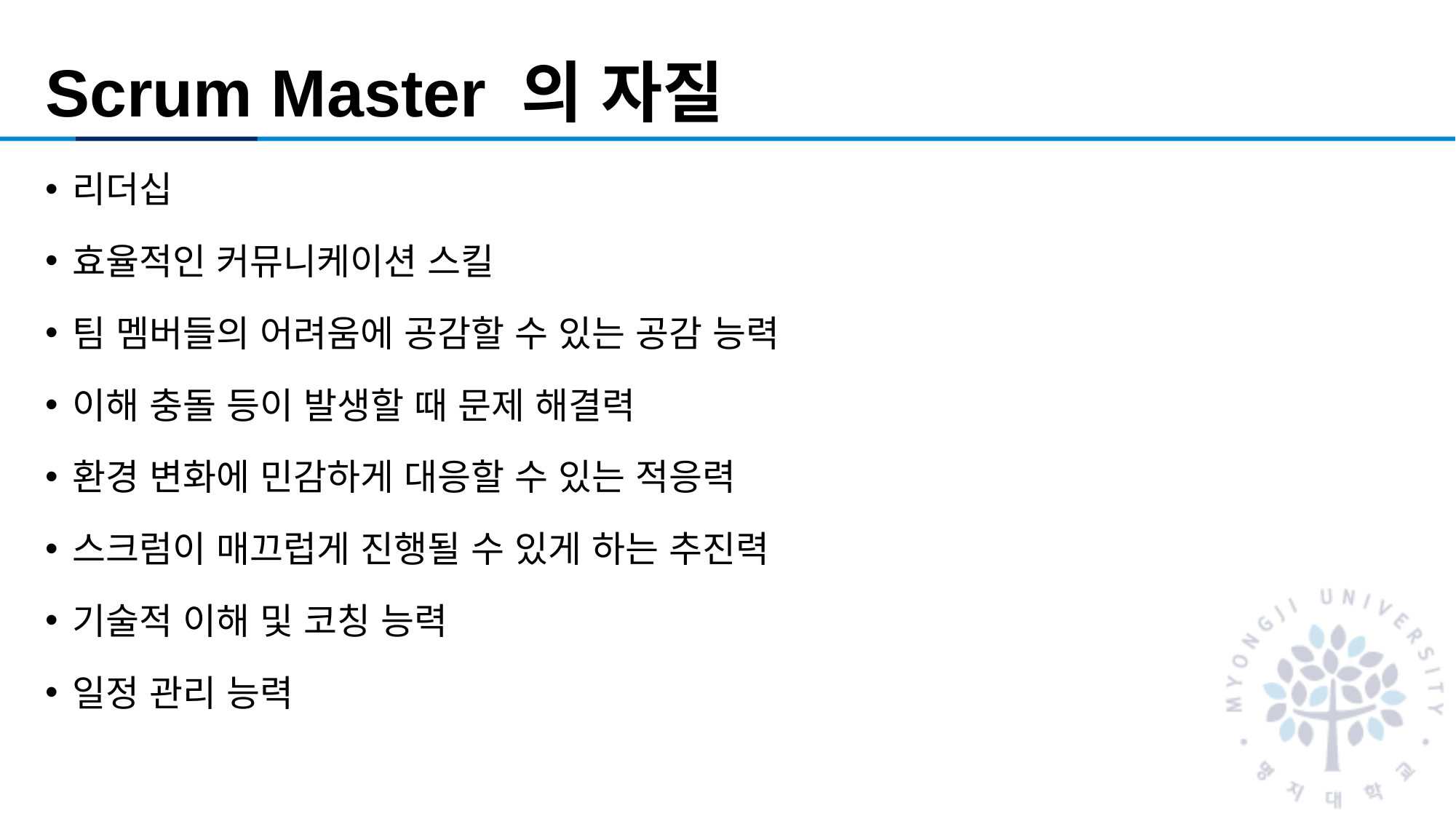

# Scrum Master 의 자질
리더십
효율적인 커뮤니케이션 스킬
팀 멤버들의 어려움에 공감할 수 있는 공감 능력
이해 충돌 등이 발생할 때 문제 해결력
환경 변화에 민감하게 대응할 수 있는 적응력
스크럼이 매끄럽게 진행될 수 있게 하는 추진력
기술적 이해 및 코칭 능력
일정 관리 능력